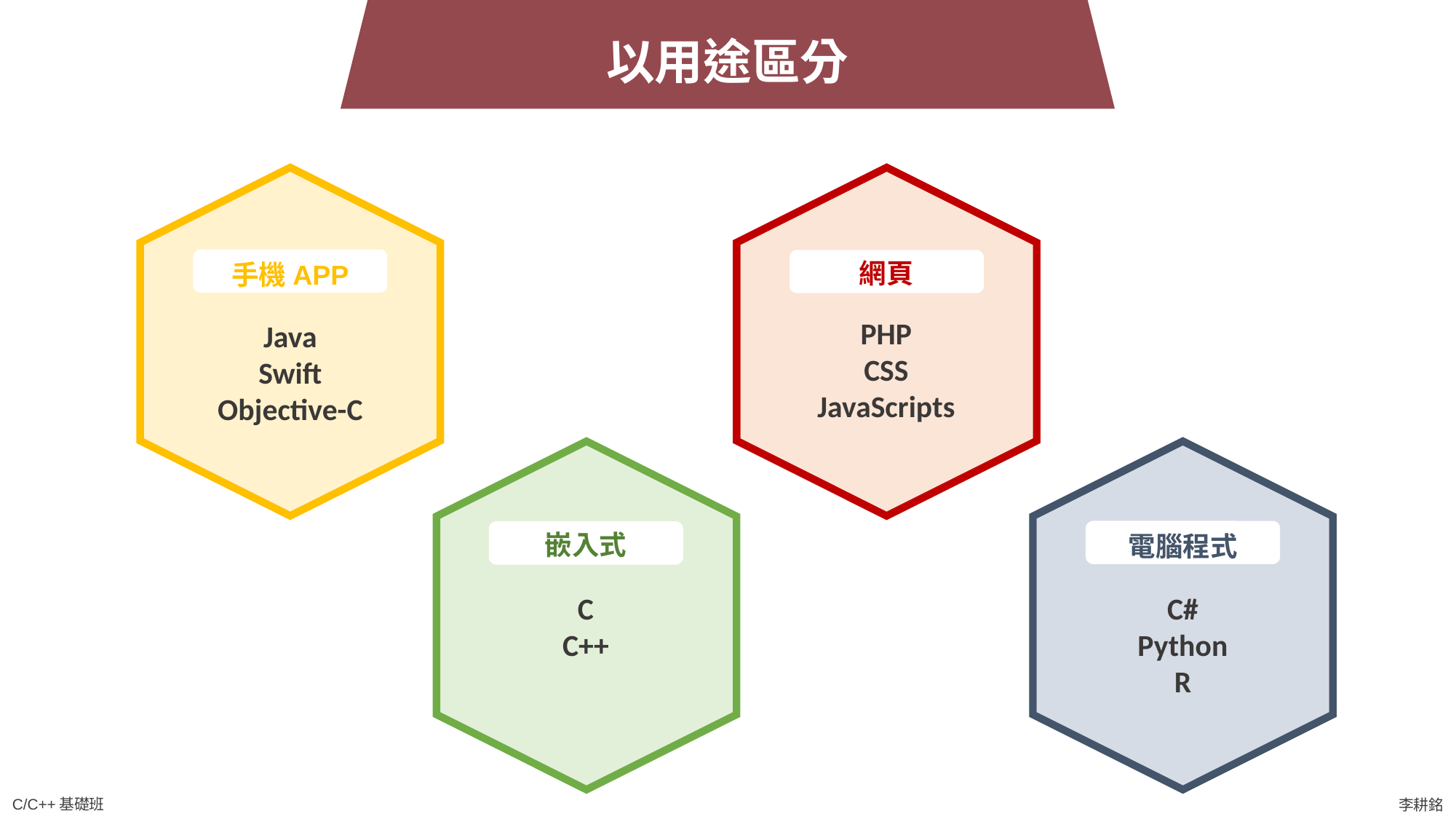

以用途區分

網頁
手機APP
PHP
CSS
JavaScripts
Java
Swift
Objective-C

嵌入式
電腦程式
C
C++
C#
Python
R
C/C++基礎班
李耕銘